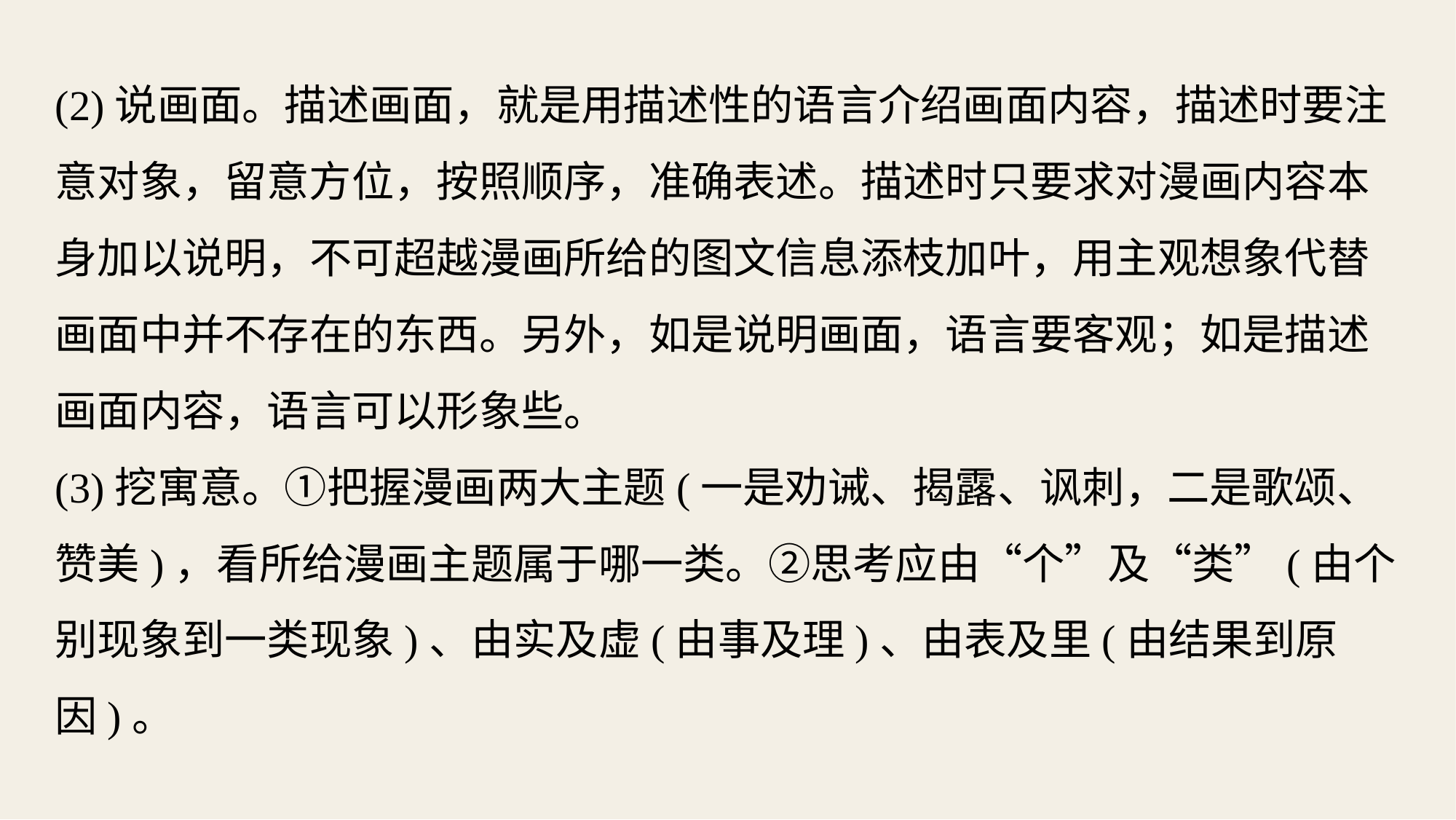

(2)说画面。描述画面，就是用描述性的语言介绍画面内容，描述时要注意对象，留意方位，按照顺序，准确表述。描述时只要求对漫画内容本身加以说明，不可超越漫画所给的图文信息添枝加叶，用主观想象代替画面中并不存在的东西。另外，如是说明画面，语言要客观；如是描述画面内容，语言可以形象些。
(3)挖寓意。①把握漫画两大主题(一是劝诫、揭露、讽刺，二是歌颂、赞美)，看所给漫画主题属于哪一类。②思考应由“个”及“类”(由个别现象到一类现象)、由实及虚(由事及理)、由表及里(由结果到原因)。